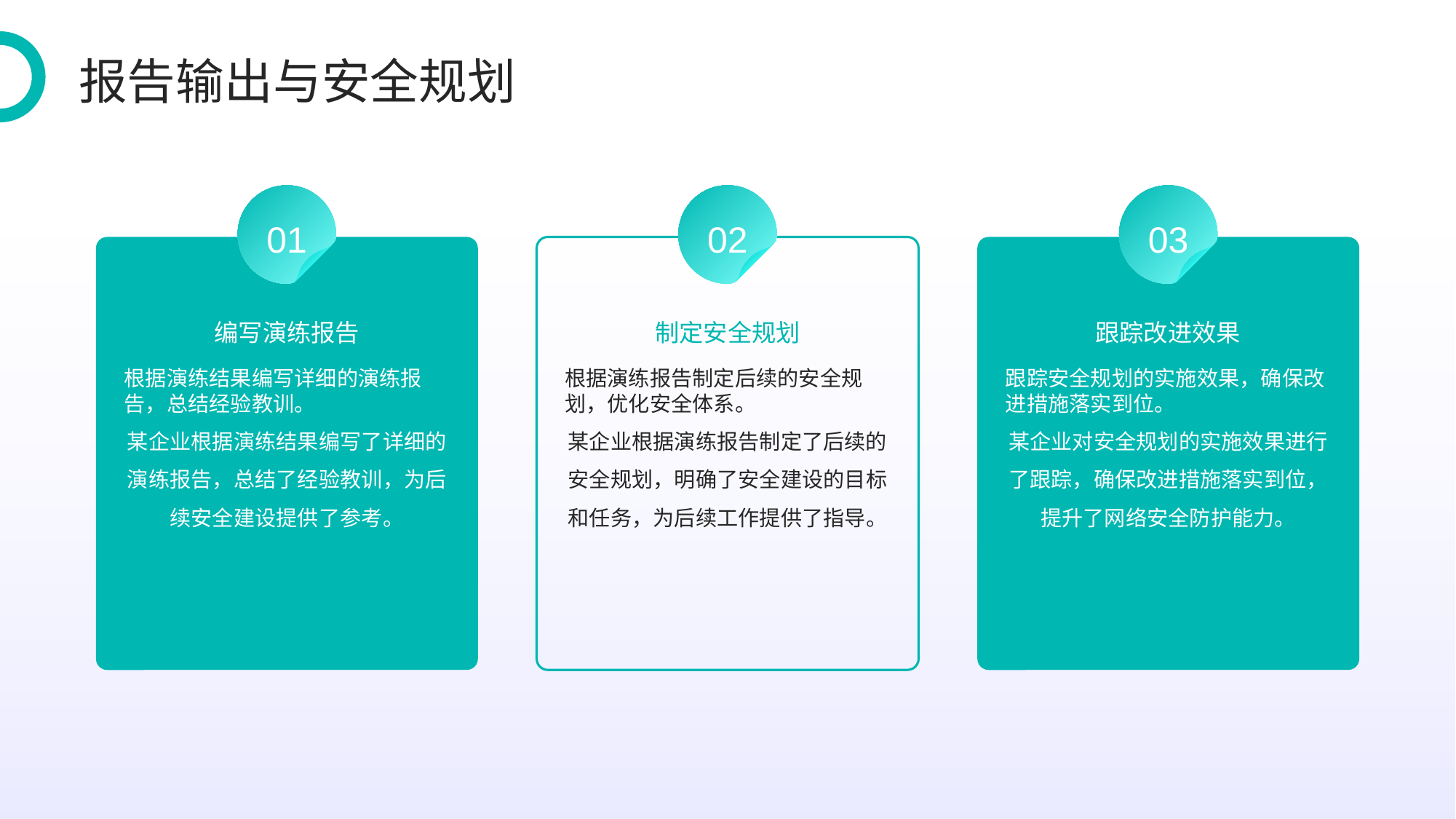

报告输出与安全规划

01
02
03

编写演练报告
制定安全规划
跟踪改进效果
根据演练结果编写详细的演练报告，总结经验教训。
某企业根据演练结果编写了详细的演练报告，总结了经验教训，为后续安全建设提供了参考。
根据演练报告制定后续的安全规划，优化安全体系。
某企业根据演练报告制定了后续的安全规划，明确了安全建设的目标和任务，为后续工作提供了指导。
跟踪安全规划的实施效果，确保改进措施落实到位。
某企业对安全规划的实施效果进行了跟踪，确保改进措施落实到位，提升了网络安全防护能力。